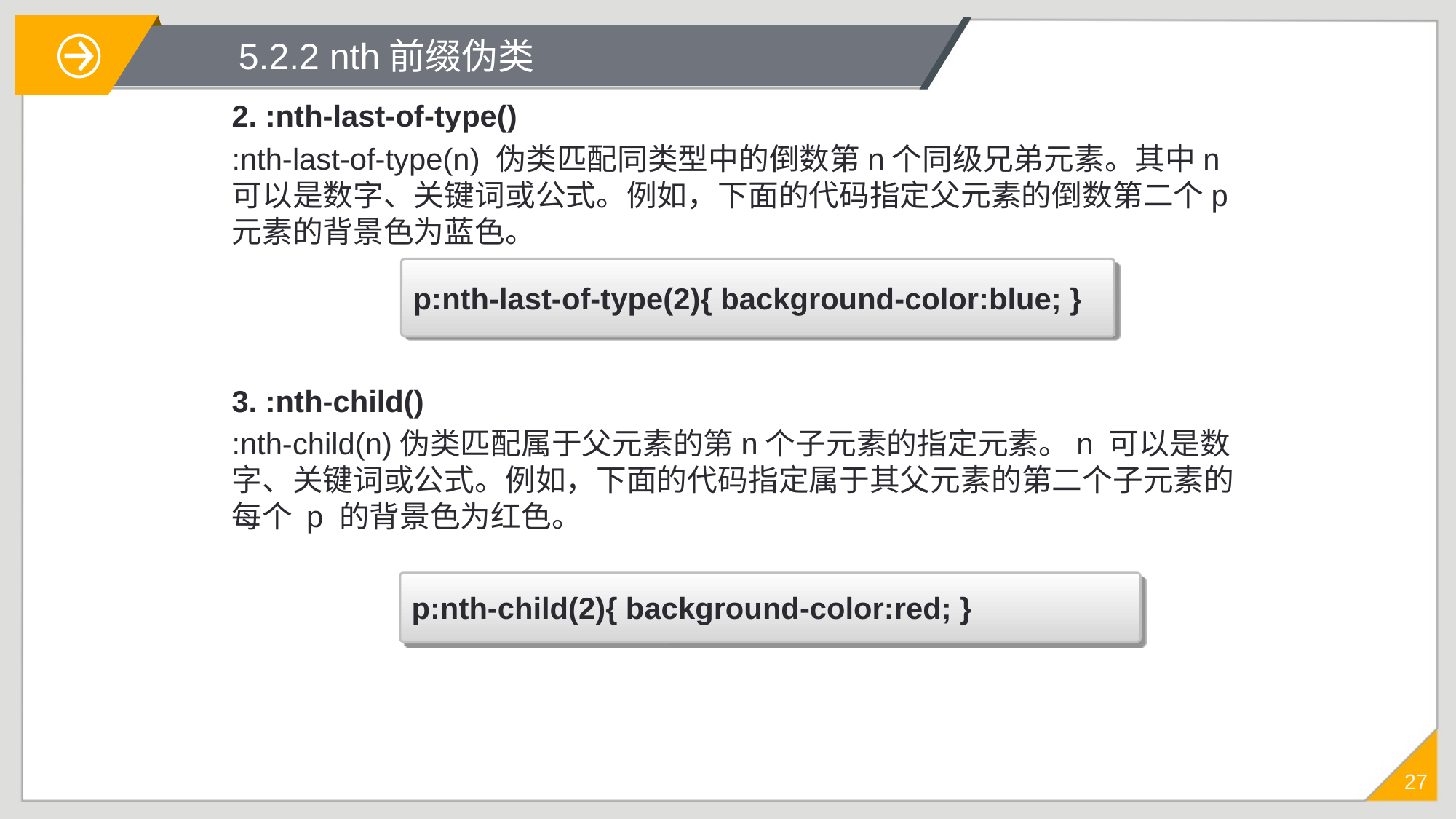

# 5.2.2 nth前缀伪类
2. :nth-last-of-type()
:nth-last-of-type(n) 伪类匹配同类型中的倒数第n个同级兄弟元素。其中n 可以是数字、关键词或公式。例如，下面的代码指定父元素的倒数第二个p元素的背景色为蓝色。

3. :nth-child()
:nth-child(n)伪类匹配属于父元素的第n个子元素的指定元素。n 可以是数字、关键词或公式。例如，下面的代码指定属于其父元素的第二个子元素的每个 p 的背景色为红色。

p:nth-last-of-type(2){ background-color:blue; }
p:nth-child(2){ background-color:red; }